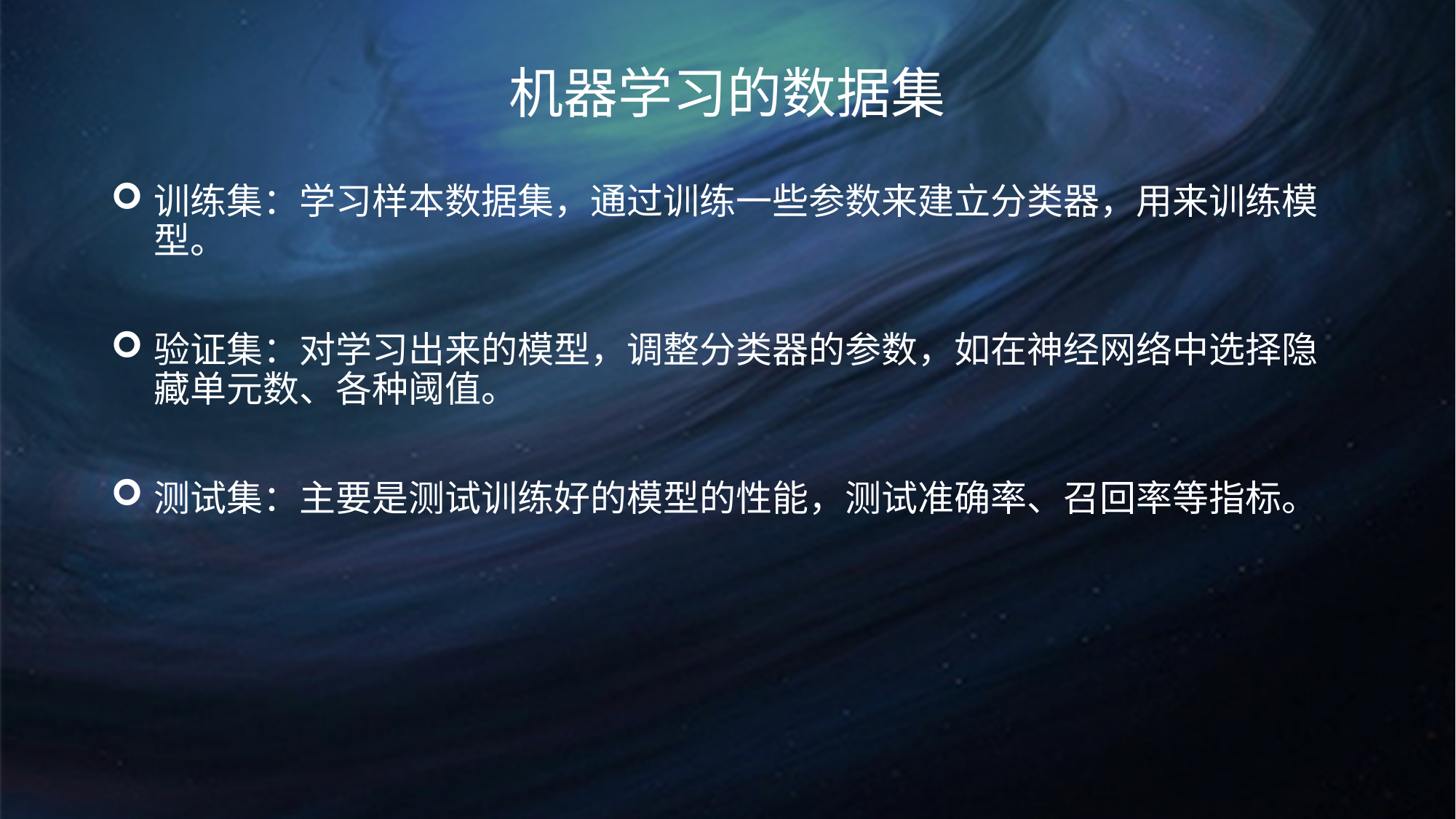

# 机器学习的数据集
训练集：学习样本数据集，通过训练一些参数来建立分类器，用来训练模型。

验证集：对学习出来的模型，调整分类器的参数，如在神经网络中选择隐藏单元数、各种阈值。

测试集：主要是测试训练好的模型的性能，测试准确率、召回率等指标。